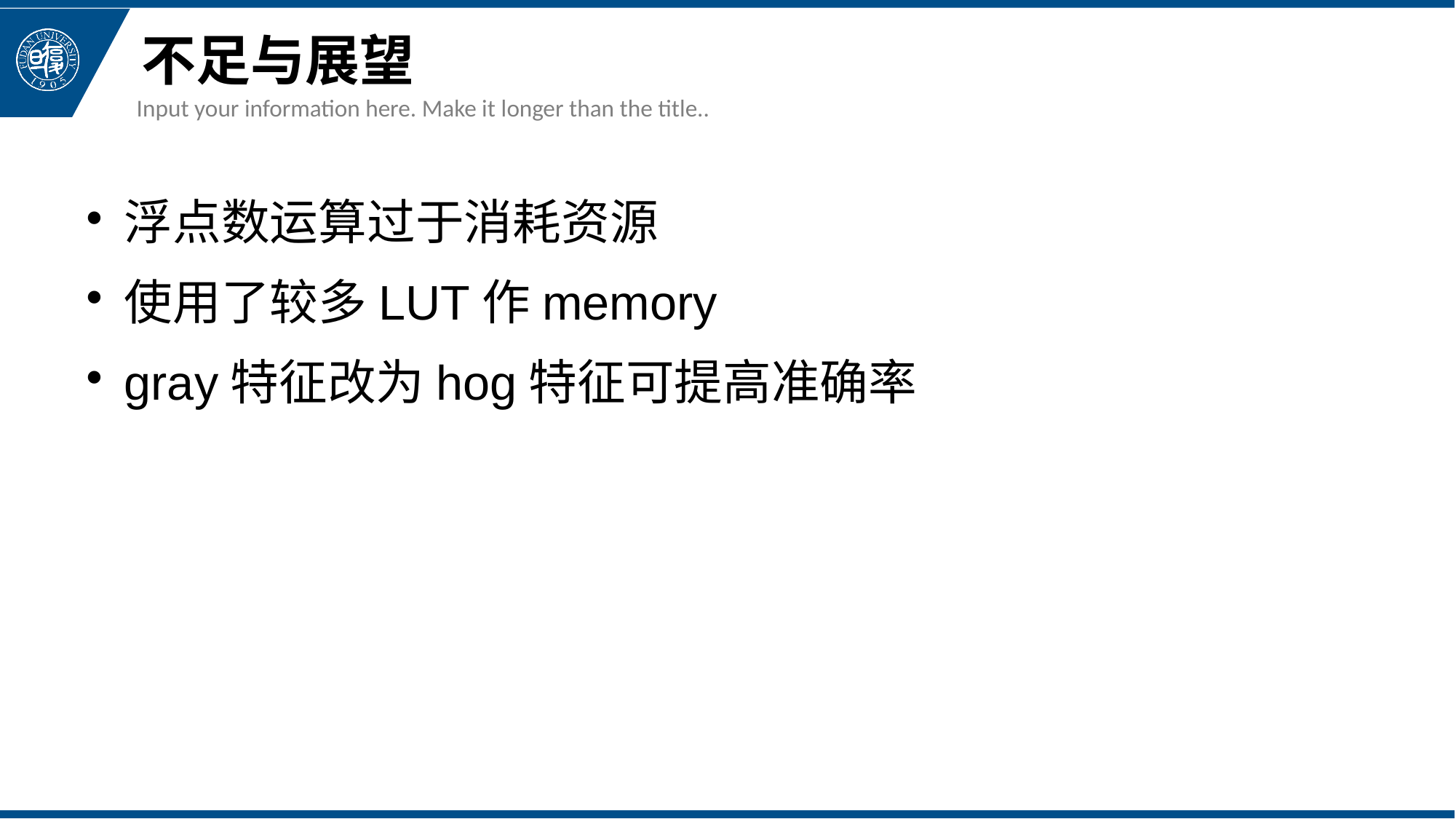

不足与展望
Input your information here. Make it longer than the title..
浮点数运算过于消耗资源
使用了较多LUT作memory
gray特征改为hog特征可提高准确率